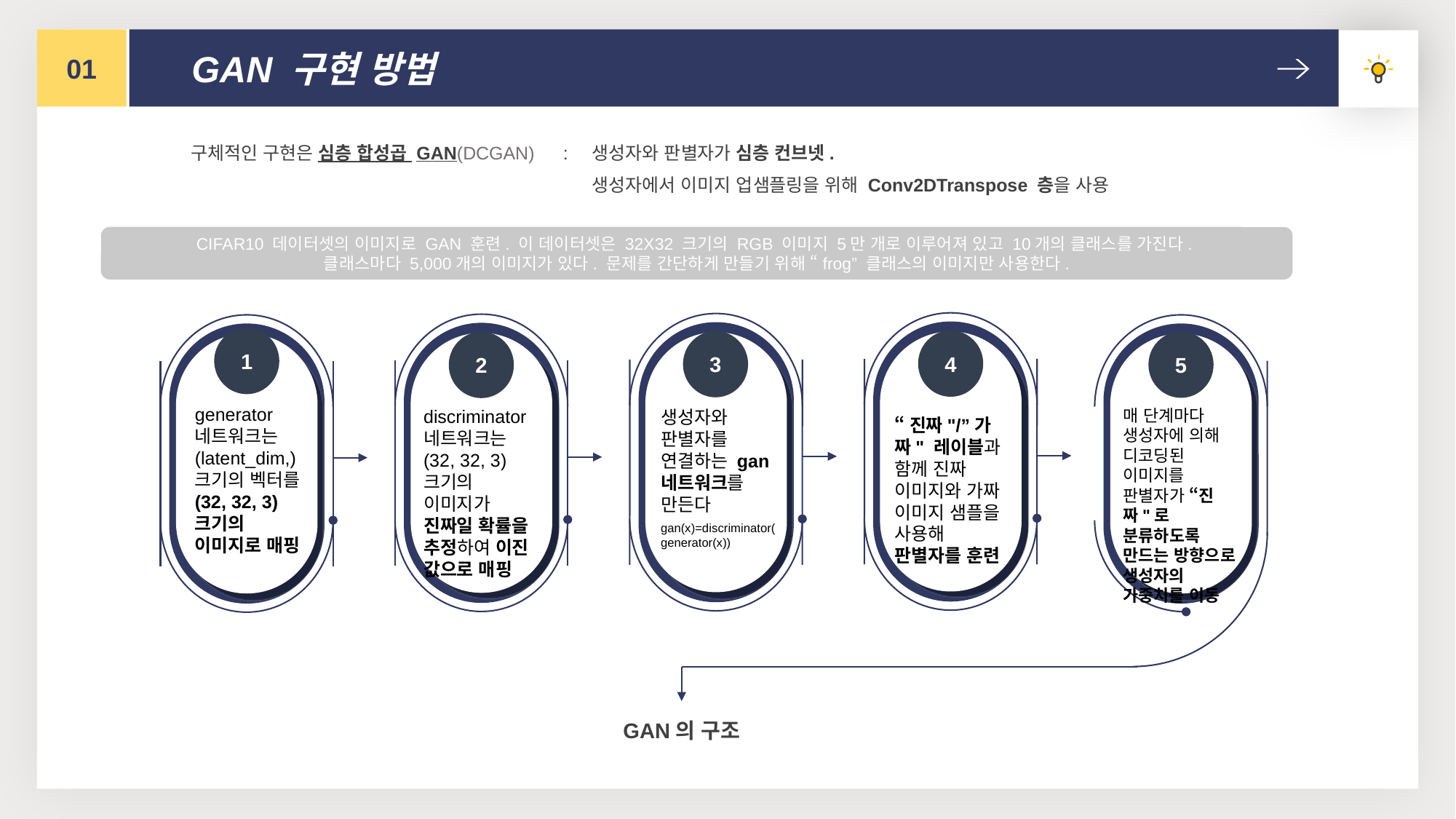

01
GAN 구현 방법

구체적인 구현은 심층 합성곱 GAN(DCGAN)
:
생성자와 판별자가 심층 컨브넷.
생성자에서 이미지 업샘플링을 위해 Conv2DTranspose 층을 사용
CIFAR10 데이터셋의 이미지로 GAN 훈련. 이 데이터셋은 32X32 크기의 RGB 이미지 5만 개로 이루어져 있고 10개의 클래스를 가진다.
클래스마다 5,000개의 이미지가 있다. 문제를 간단하게 만들기 위해 “frog” 클래스의 이미지만 사용한다.

1
4
3

5
2

generator
네트워크는 (latent_dim,) 크기의 벡터를 (32, 32, 3)
크기의 이미지로 매핑
매 단계마다 생성자에 의해 디코딩된 이미지를 판별자가 “진짜"로 분류하도록 만드는 방향으로 생성자의 가중치를 이동
discriminator 네트워크는 (32, 32, 3) 크기의 이미지가 진짜일 확률을 추정하여 이진 값으로 매핑
생성자와
판별자를
연결하는 gan 네트워크를 만든다

gan(x)=discriminator(generator(x))
“진짜"/”가짜" 레이블과 함께 진짜 이미지와 가짜 이미지 샘플을 사용해 판별자를 훈련
GAN의 구조